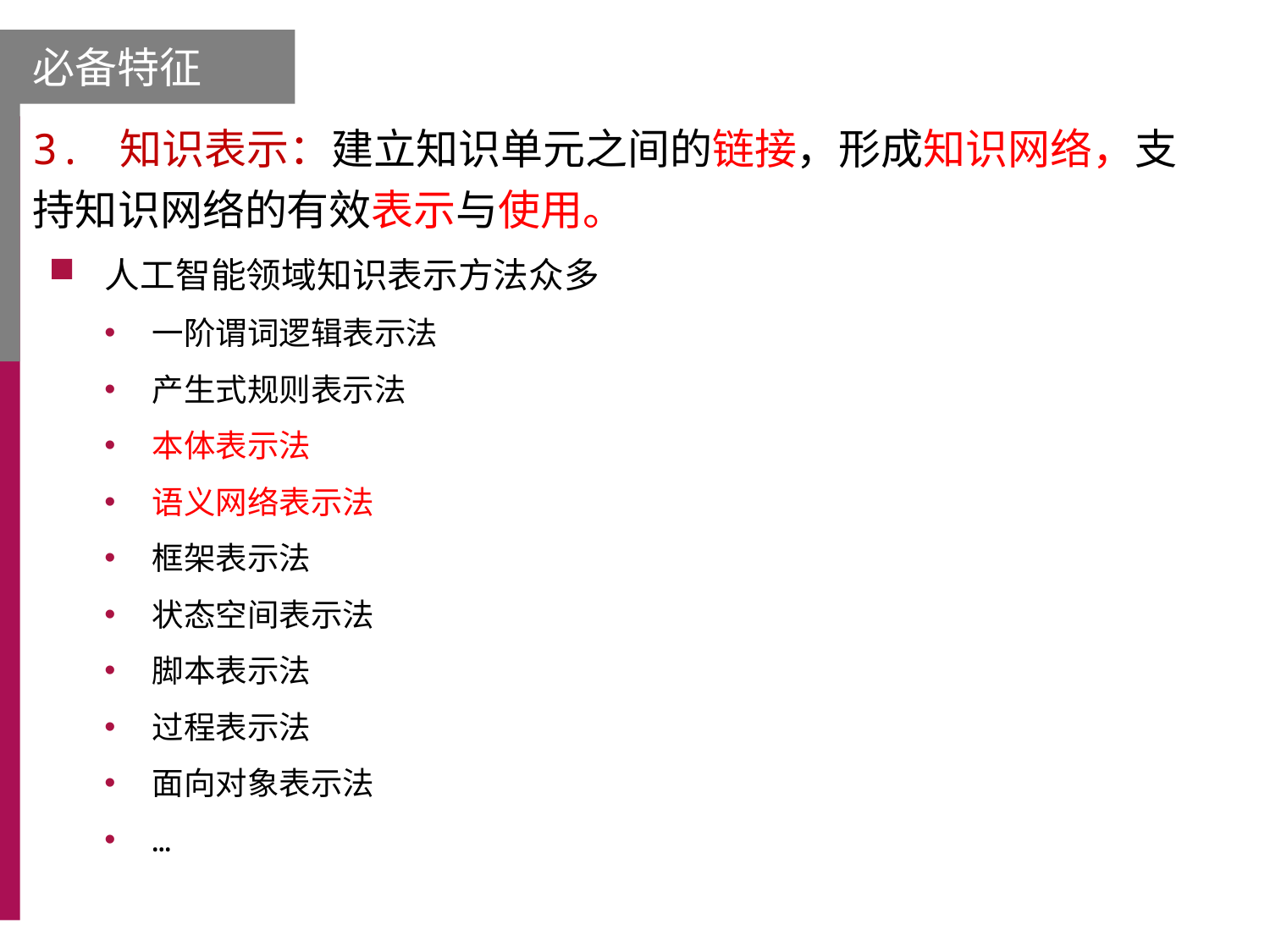

必备特征
3. 知识表示：建立知识单元之间的链接，形成知识网络，支持知识网络的有效表示与使用。
 人工智能领域知识表示方法众多
一阶谓词逻辑表示法
产生式规则表示法
本体表示法
语义网络表示法
框架表示法
状态空间表示法
脚本表示法
过程表示法
面向对象表示法
…

60